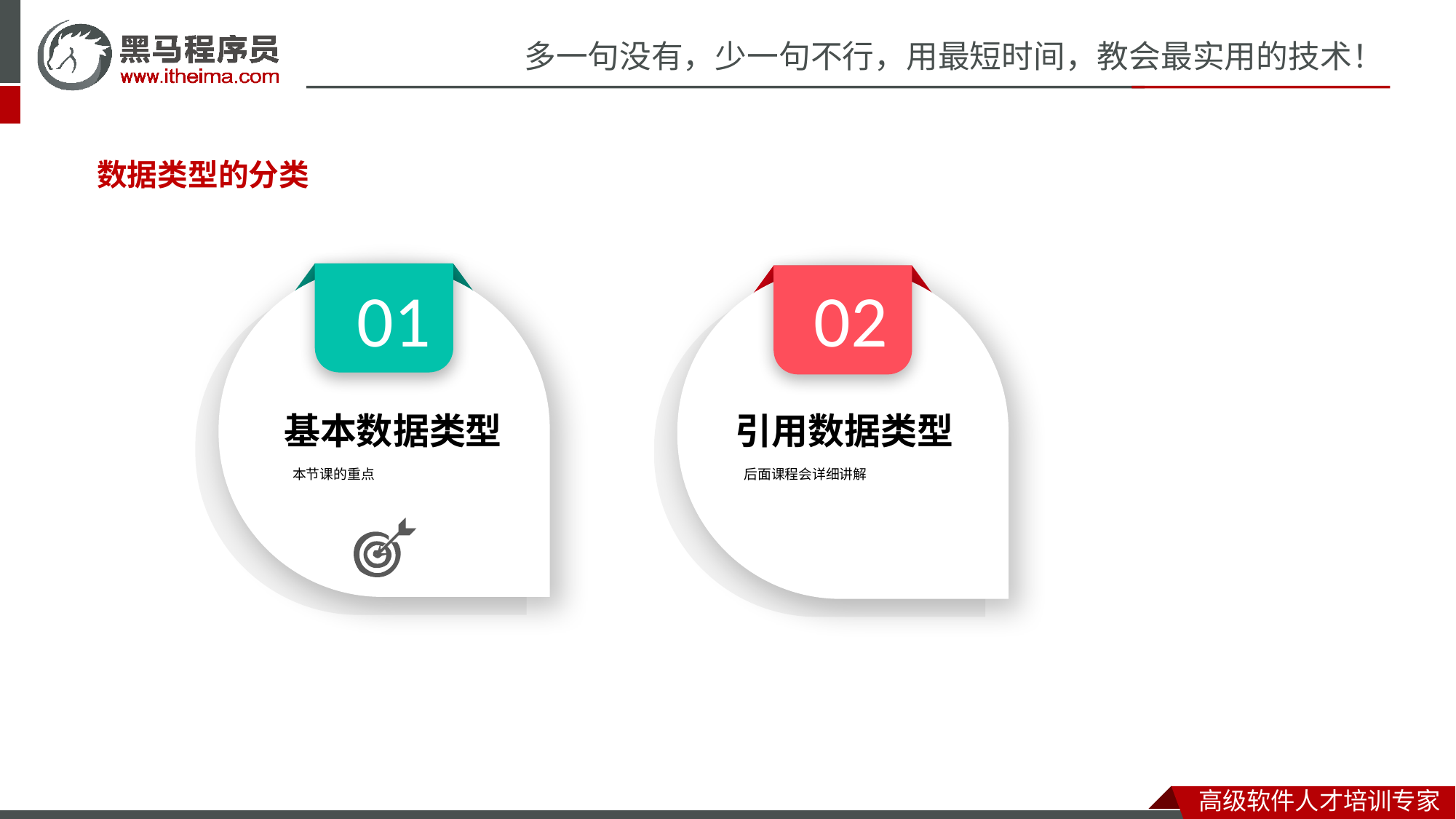

数据类型的分类

01
02
基本数据类型
本节课的重点
引用数据类型
后面课程会详细讲解